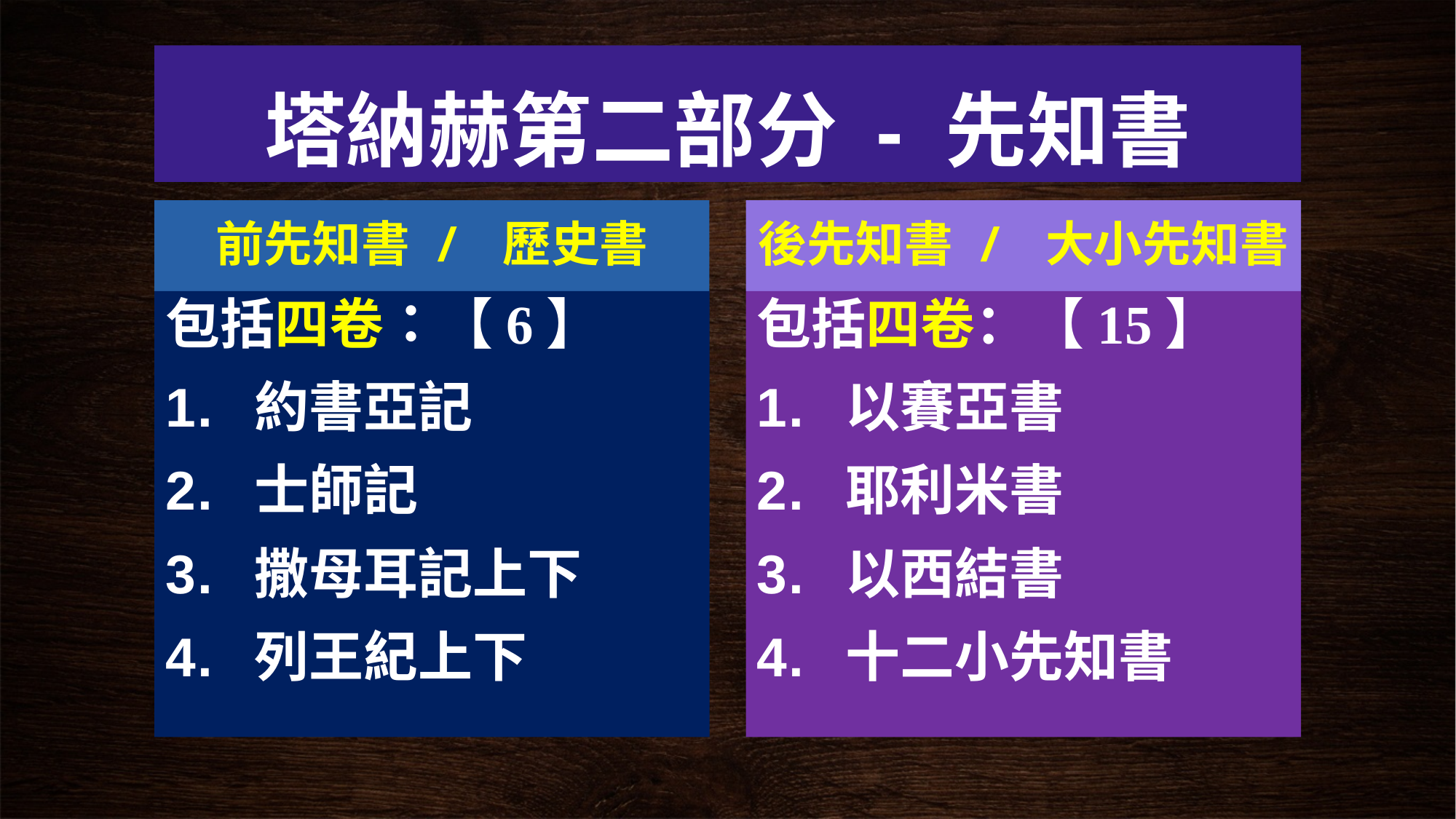

# 塔納赫第二部分 - 先知書
前先知書 / 歷史書
後先知書 / 大小先知書
包括四卷：【6】
約書亞記
士師記
撒母耳記上下
列王紀上下

包括四卷：【15】
以賽亞書
耶利米書
以西結書
十二小先知書